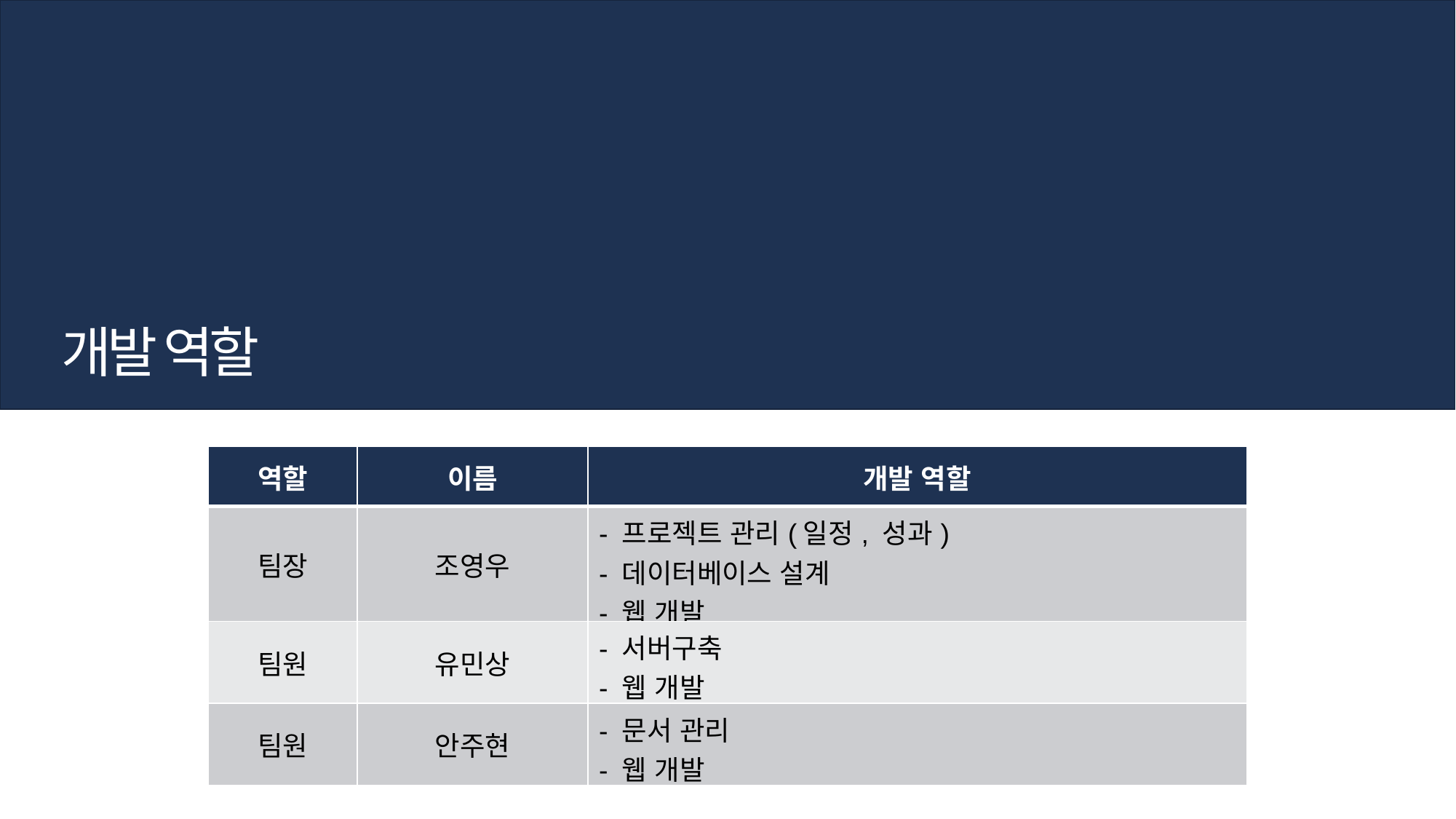

개발 역할

| 역할 | 이름 | 개발 역할 |
| --- | --- | --- |
| 팀장 | 조영우 | - 프로젝트 관리(일정, 성과) - 데이터베이스 설계 - 웹 개발 |
| 팀원 | 유민상 | - 서버구축 - 웹 개발 |
| 팀원 | 안주현 | - 문서 관리 - 웹 개발 |